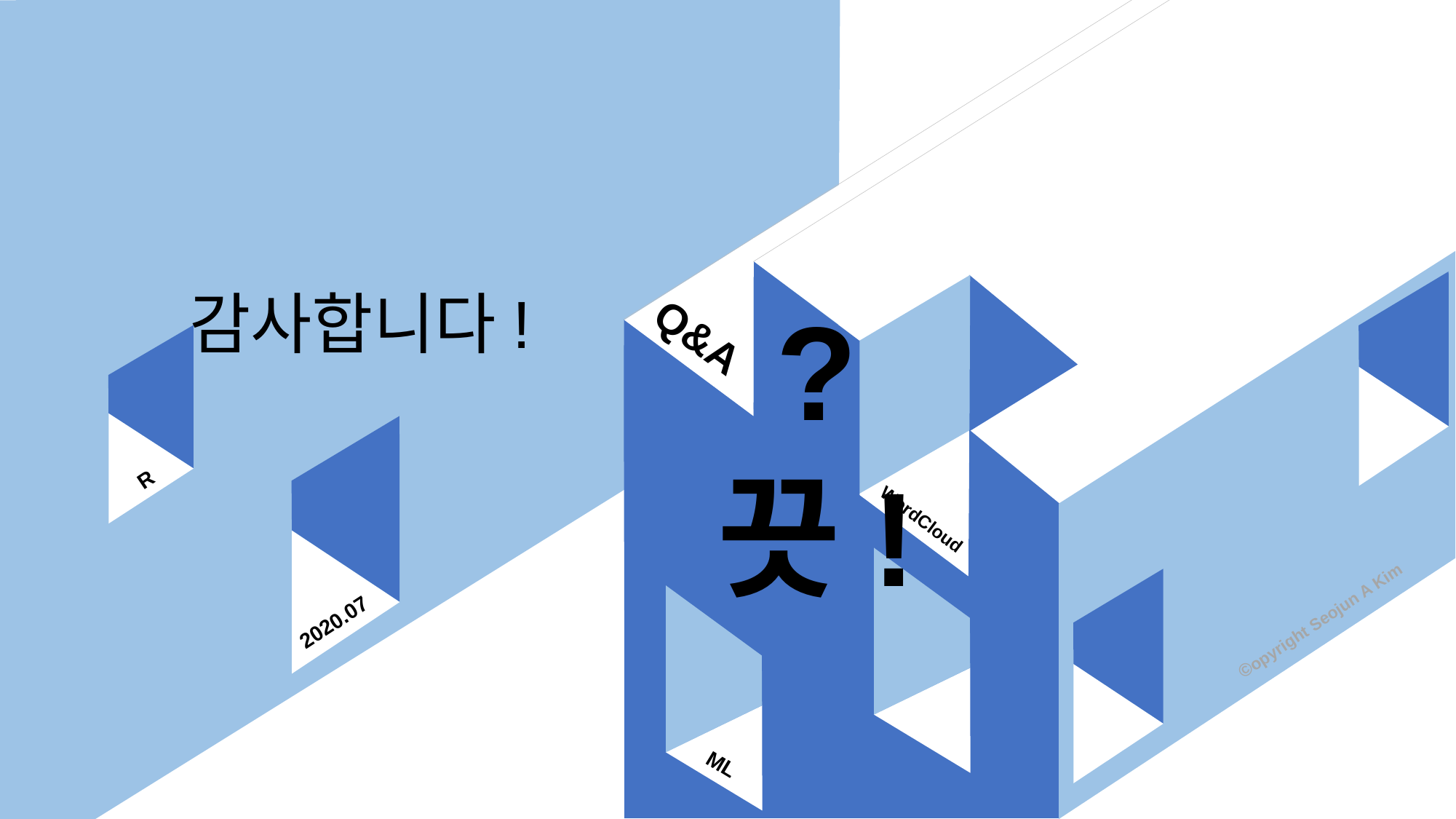

감사합니다!
?
Q&A
끗!
R
WordCloud
2020.07
ML